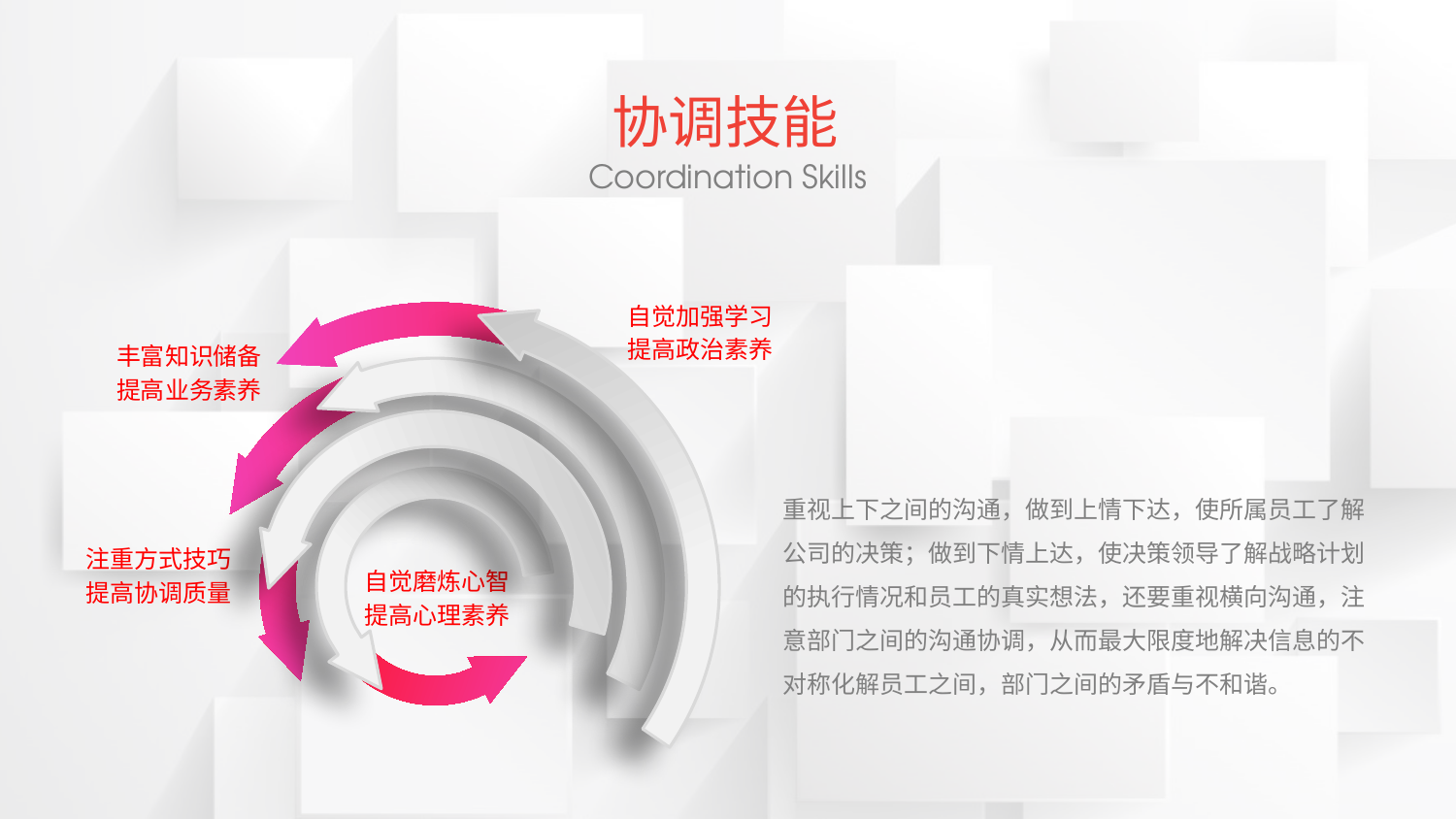

协调技能
Coordination Skills
自觉加强学习
提高政治素养
丰富知识储备
提高业务素养

重视上下之间的沟通，做到上情下达，使所属员工了解公司的决策；做到下情上达，使决策领导了解战略计划的执行情况和员工的真实想法，还要重视横向沟通，注意部门之间的沟通协调，从而最大限度地解决信息的不对称化解员工之间，部门之间的矛盾与不和谐。
注重方式技巧
提高协调质量
自觉磨炼心智
提高心理素养